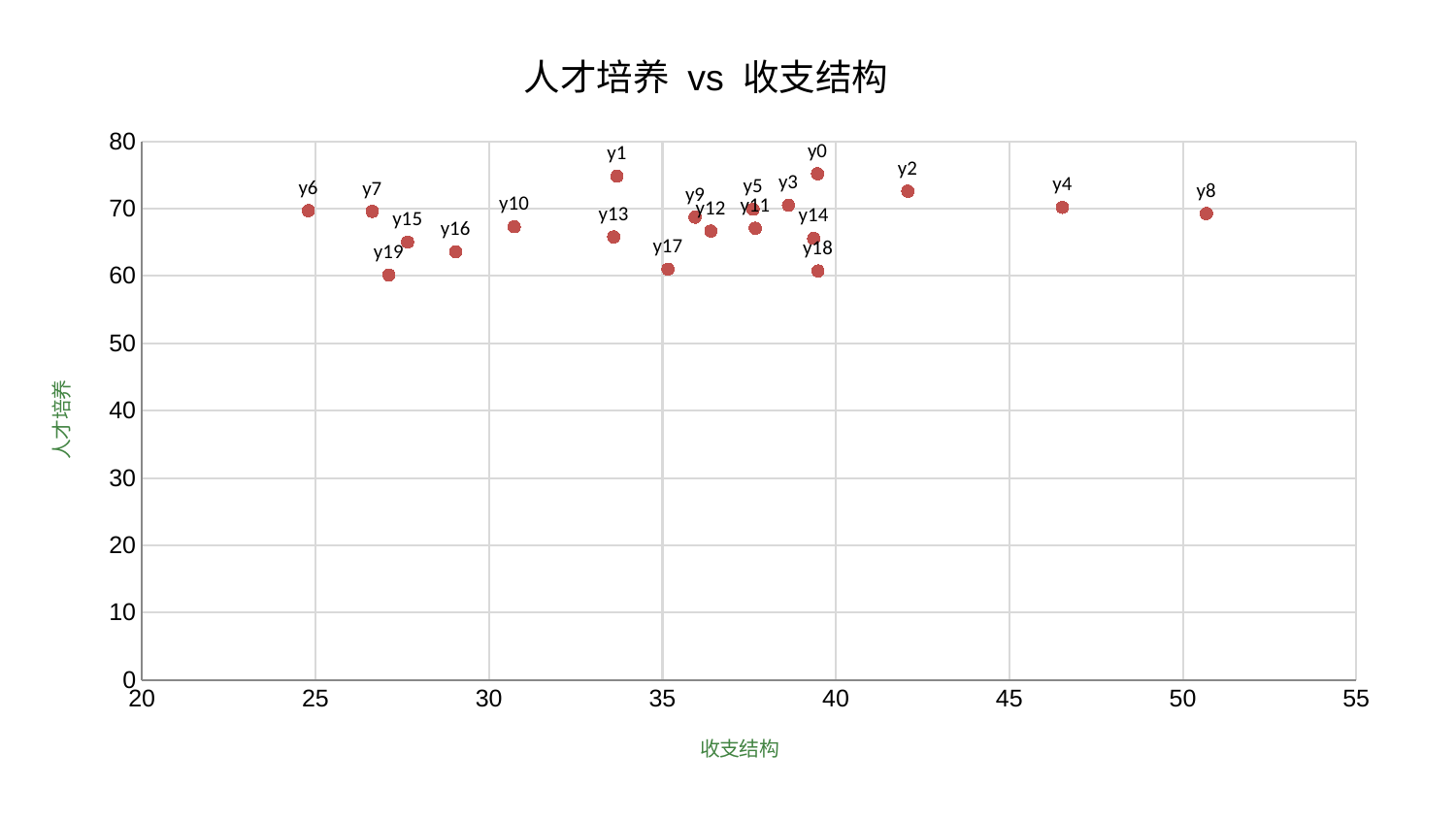

### Chart: 人才培养 vs 收支结构

| Category | 人才培养 |
|---|---|
73